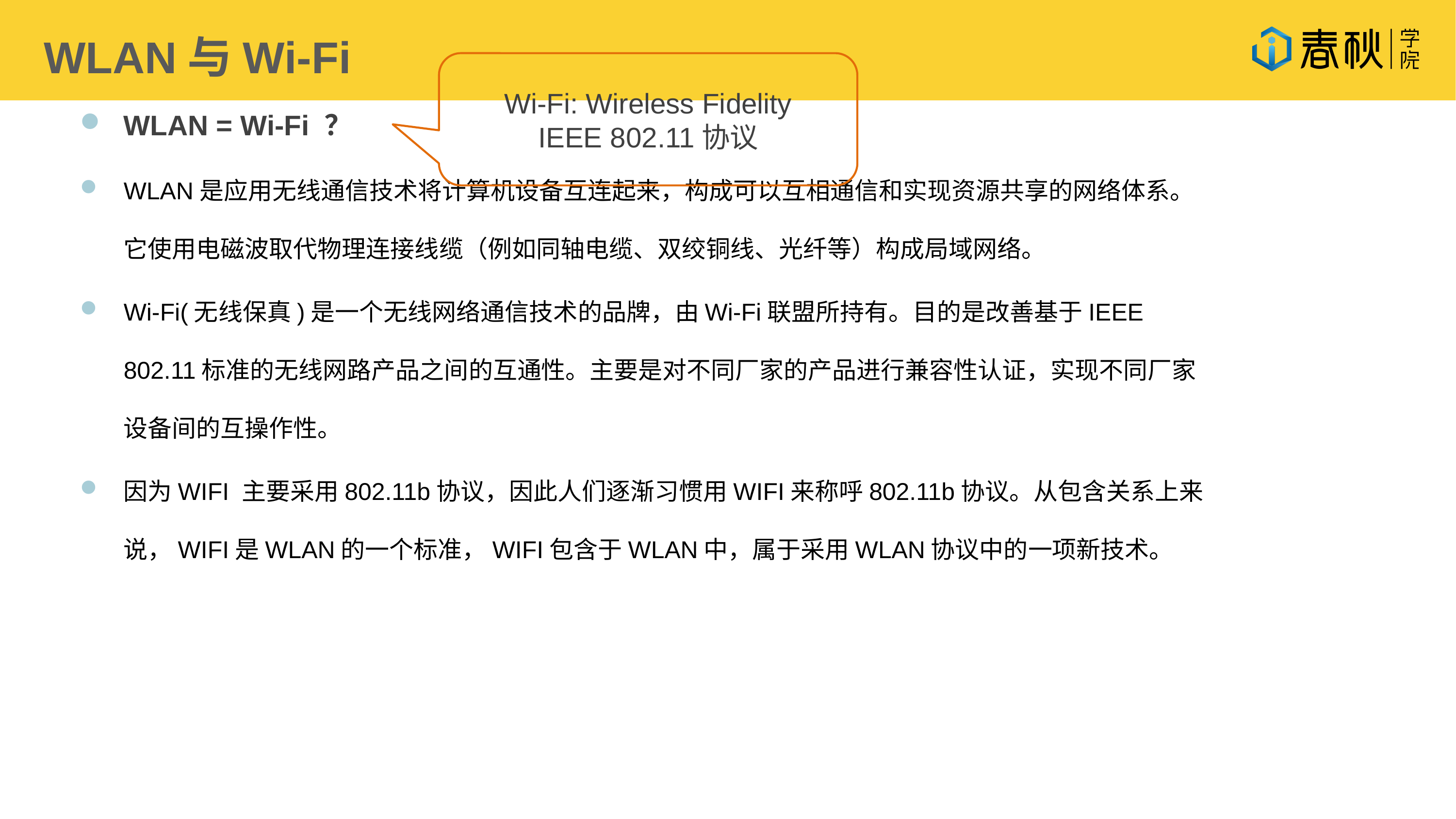

WLAN与Wi-Fi
Wi-Fi: Wireless Fidelity
IEEE 802.11协议
WLAN = Wi-Fi ？
WLAN是应用无线通信技术将计算机设备互连起来，构成可以互相通信和实现资源共享的网络体系。它使用电磁波取代物理连接线缆（例如同轴电缆、双绞铜线、光纤等）构成局域网络。
Wi-Fi(无线保真)是一个无线网络通信技术的品牌，由Wi-Fi联盟所持有。目的是改善基于IEEE 802.11标准的无线网路产品之间的互通性。主要是对不同厂家的产品进行兼容性认证，实现不同厂家设备间的互操作性。
因为WIFI 主要采用802.11b协议，因此人们逐渐习惯用WIFI来称呼802.11b协议。从包含关系上来说，WIFI是WLAN的一个标准，WIFI包含于WLAN中，属于采用WLAN协议中的一项新技术。